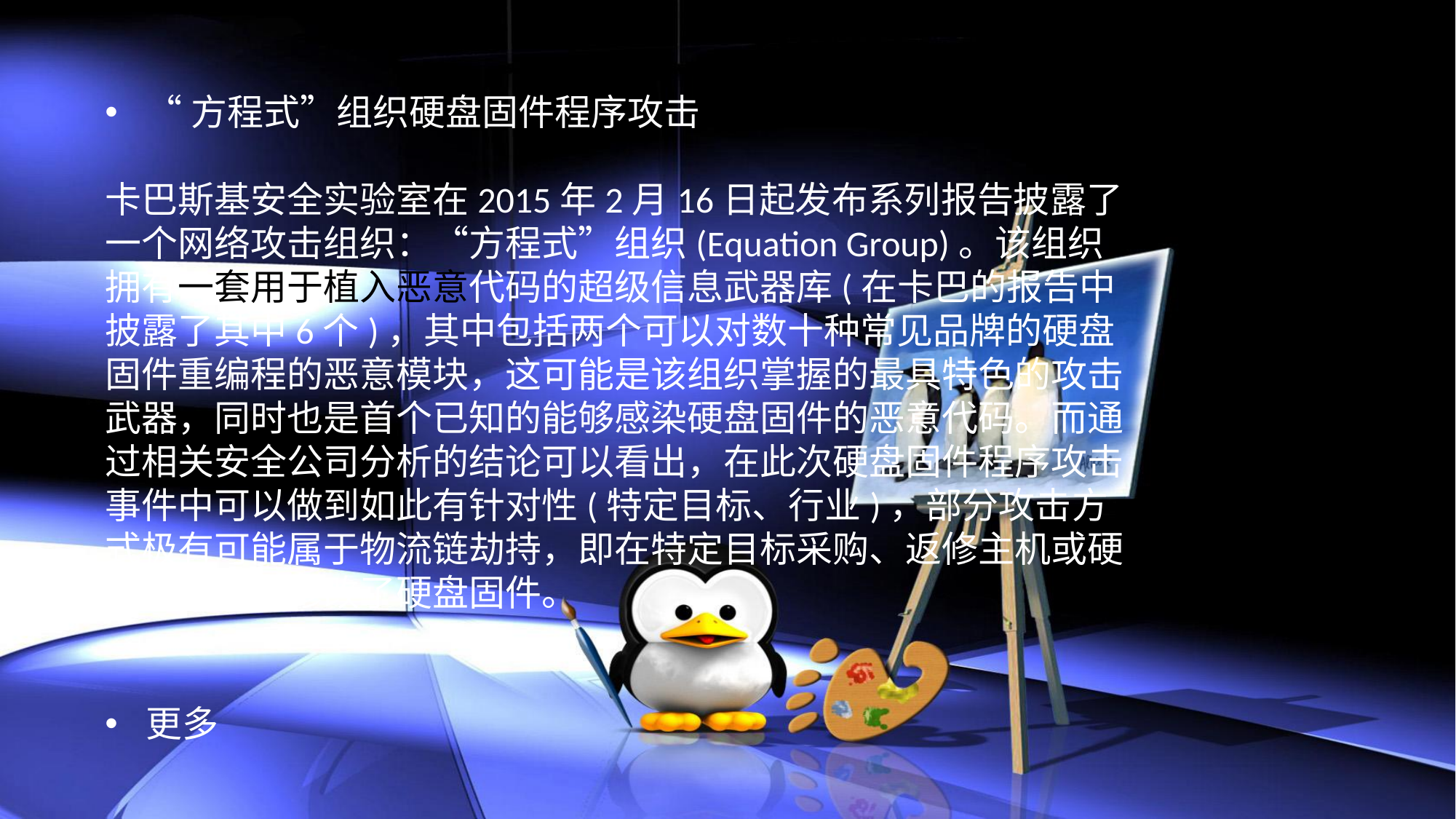

“方程式”组织硬盘固件程序攻击

卡巴斯基安全实验室在2015年2月16日起发布系列报告披露了一个网络攻击组织：“方程式”组织(Equation Group)。该组织拥有一套用于植入恶意代码的超级信息武器库(在卡巴的报告中披露了其中6个)，其中包括两个可以对数十种常见品牌的硬盘固件重编程的恶意模块，这可能是该组织掌握的最具特色的攻击武器，同时也是首个已知的能够感染硬盘固件的恶意代码。而通过相关安全公司分析的结论可以看出，在此次硬盘固件程序攻击事件中可以做到如此有针对性(特定目标、行业)，部分攻击方式极有可能属于物流链劫持，即在特定目标采购、返修主机或硬盘的过程中修改了硬盘固件。

更多